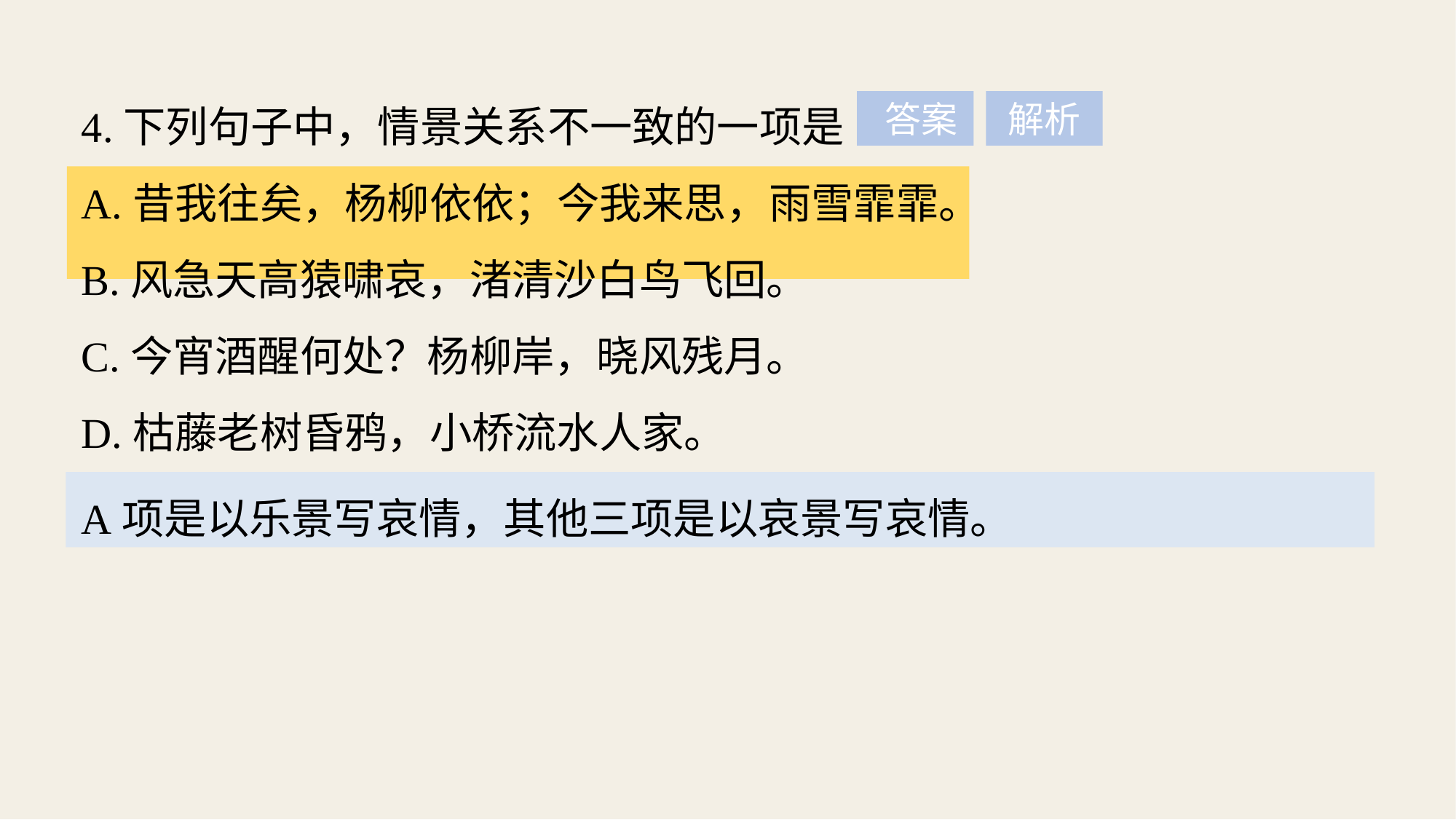

4.下列句子中，情景关系不一致的一项是
A.昔我往矣，杨柳依依；今我来思，雨雪霏霏。
B.风急天高猿啸哀，渚清沙白鸟飞回。
C.今宵酒醒何处？杨柳岸，晓风残月。
D.枯藤老树昏鸦，小桥流水人家。
 答案
解析

A项是以乐景写哀情，其他三项是以哀景写哀情。